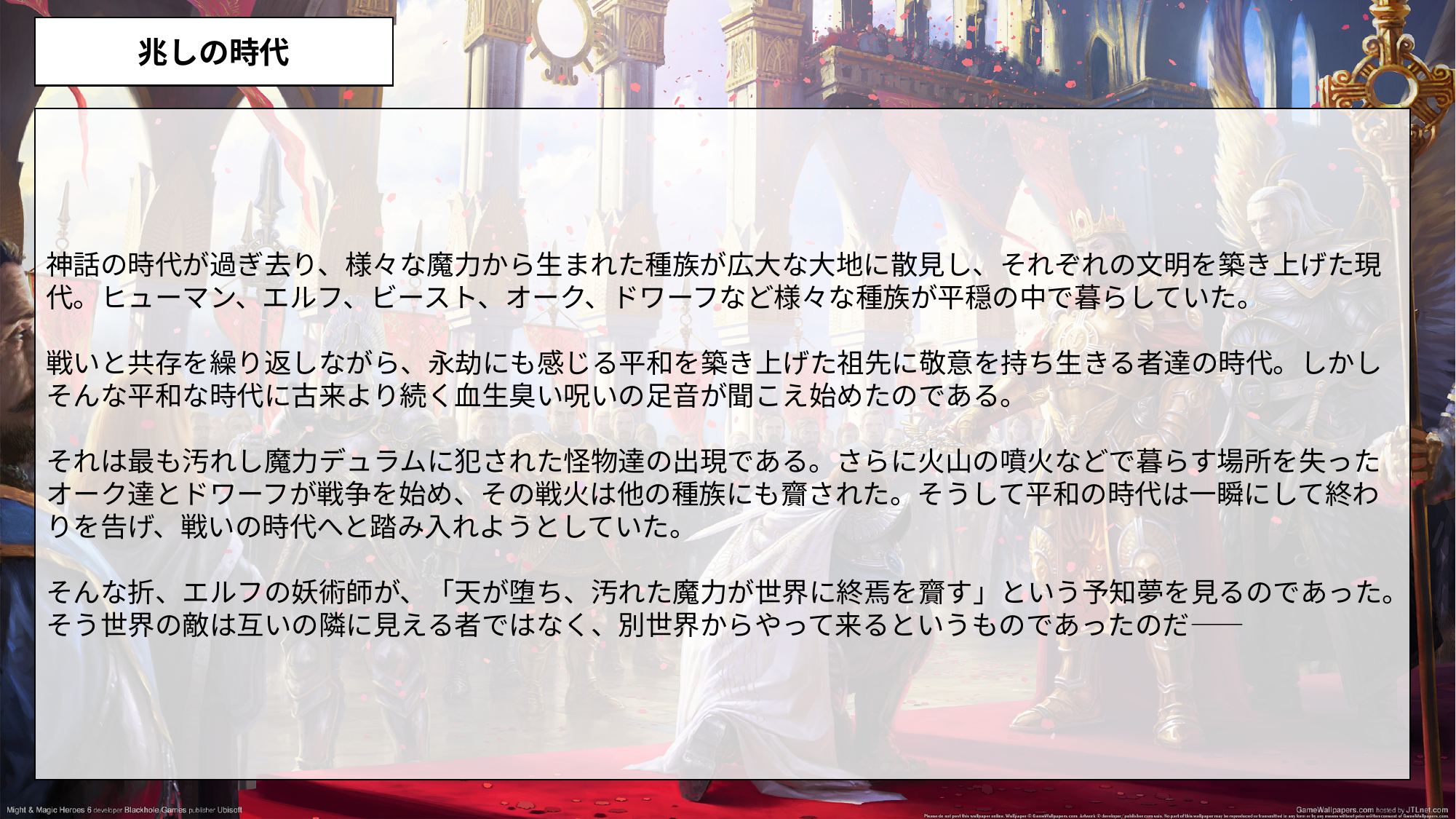

兆しの時代
神話の時代が過ぎ去り、様々な魔力から生まれた種族が広大な大地に散見し、それぞれの文明を築き上げた現代。ヒューマン、エルフ、ビースト、オーク、ドワーフなど様々な種族が平穏の中で暮らしていた。

戦いと共存を繰り返しながら、永劫にも感じる平和を築き上げた祖先に敬意を持ち生きる者達の時代。しかしそんな平和な時代に古来より続く血生臭い呪いの足音が聞こえ始めたのである。

それは最も汚れし魔力デュラムに犯された怪物達の出現である。さらに火山の噴火などで暮らす場所を失ったオーク達とドワーフが戦争を始め、その戦火は他の種族にも齎された。そうして平和の時代は一瞬にして終わりを告げ、戦いの時代へと踏み入れようとしていた。

そんな折、エルフの妖術師が、「天が堕ち、汚れた魔力が世界に終焉を齎す」という予知夢を見るのであった。そう世界の敵は互いの隣に見える者ではなく、別世界からやって来るというものであったのだ――